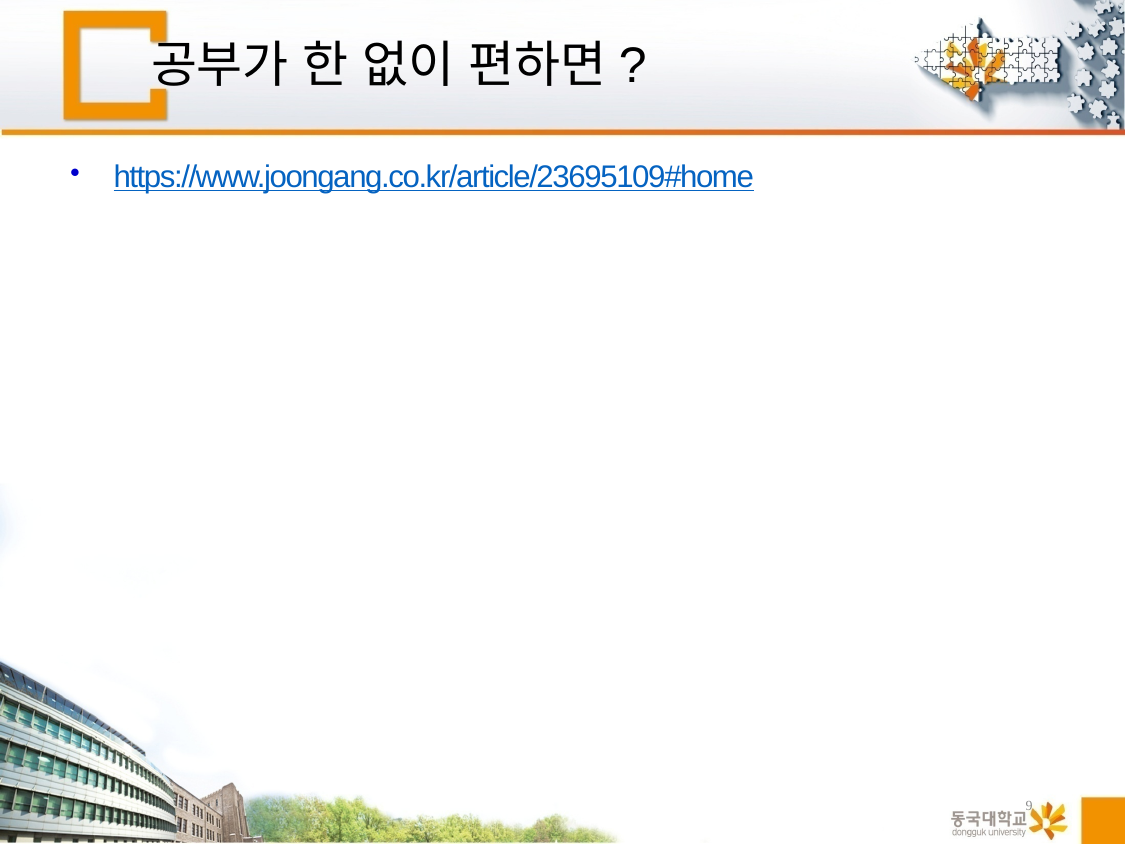

# 공부가 한 없이 편하면?
https://www.joongang.co.kr/article/23695109#home

9